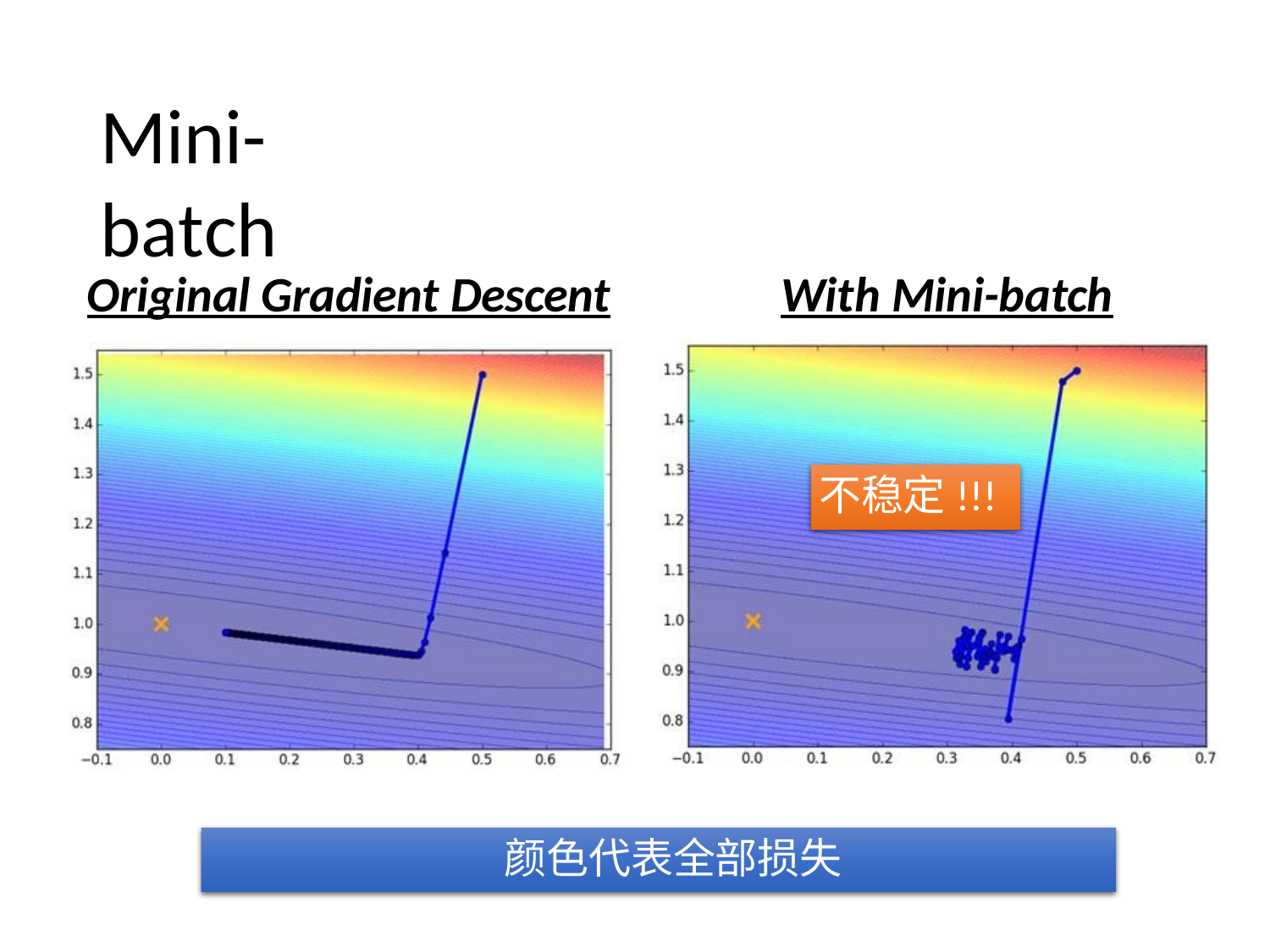

# Mini-batch
Original Gradient Descent
With Mini-batch

不稳定!!!

              颜色代表全部损失